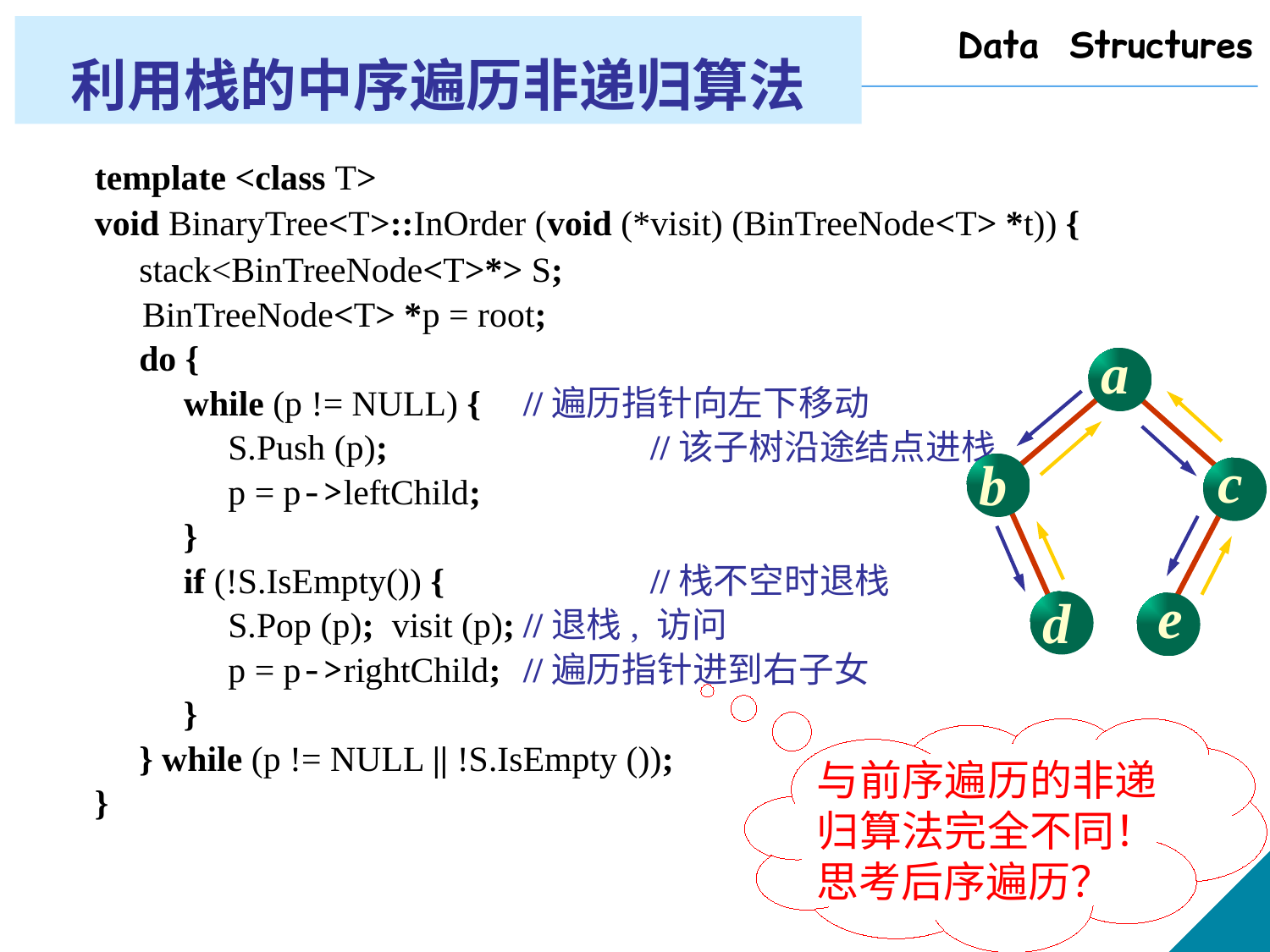

# 利用栈的中序遍历非递归算法
template <class T>
void BinaryTree<T>::InOrder (void (*visit) (BinTreeNode<T> *t)) {
     stack<BinTreeNode<T>*> S;
 	BinTreeNode<T> *p = root;
     do {
          while (p != NULL) {	//遍历指针向左下移动
               S.Push (p); 		//该子树沿途结点进栈
               p = p->leftChild;
          }
          if (!S.IsEmpty()) {		//栈不空时退栈
               S.Pop (p);  visit (p);	//退栈, 访问
               p = p->rightChild;	//遍历指针进到右子女
          }
     } while (p != NULL || !S.IsEmpty ());
}
a

c
b

e
d

与前序遍历的非递归算法完全不同！思考后序遍历？